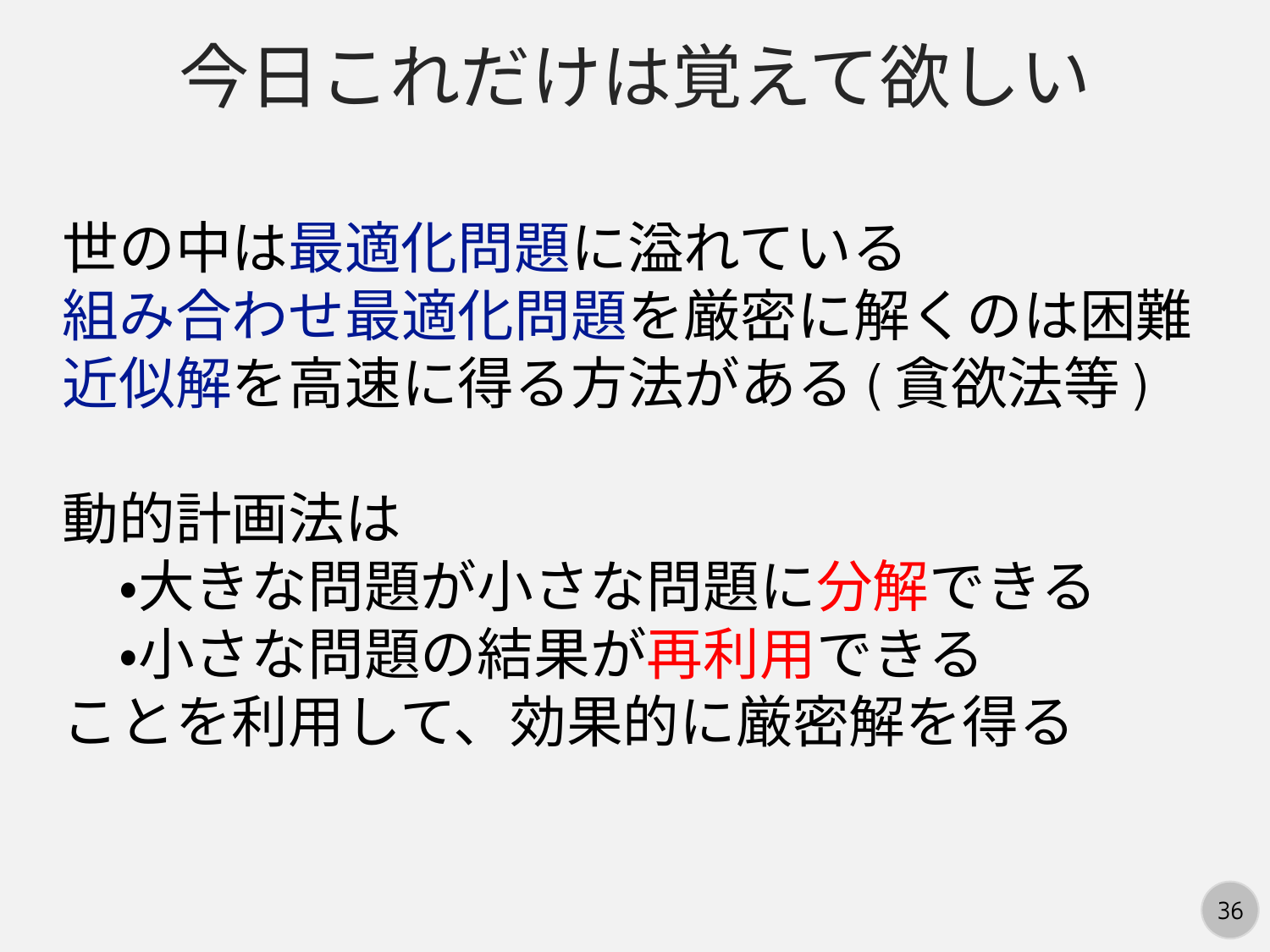

今日これだけは覚えて欲しい
世の中は最適化問題に溢れている
組み合わせ最適化問題を厳密に解くのは困難
近似解を高速に得る方法がある(貪欲法等)

動的計画法は
　・大きな問題が小さな問題に分解できる
　・小さな問題の結果が再利用できる
ことを利用して、効果的に厳密解を得る